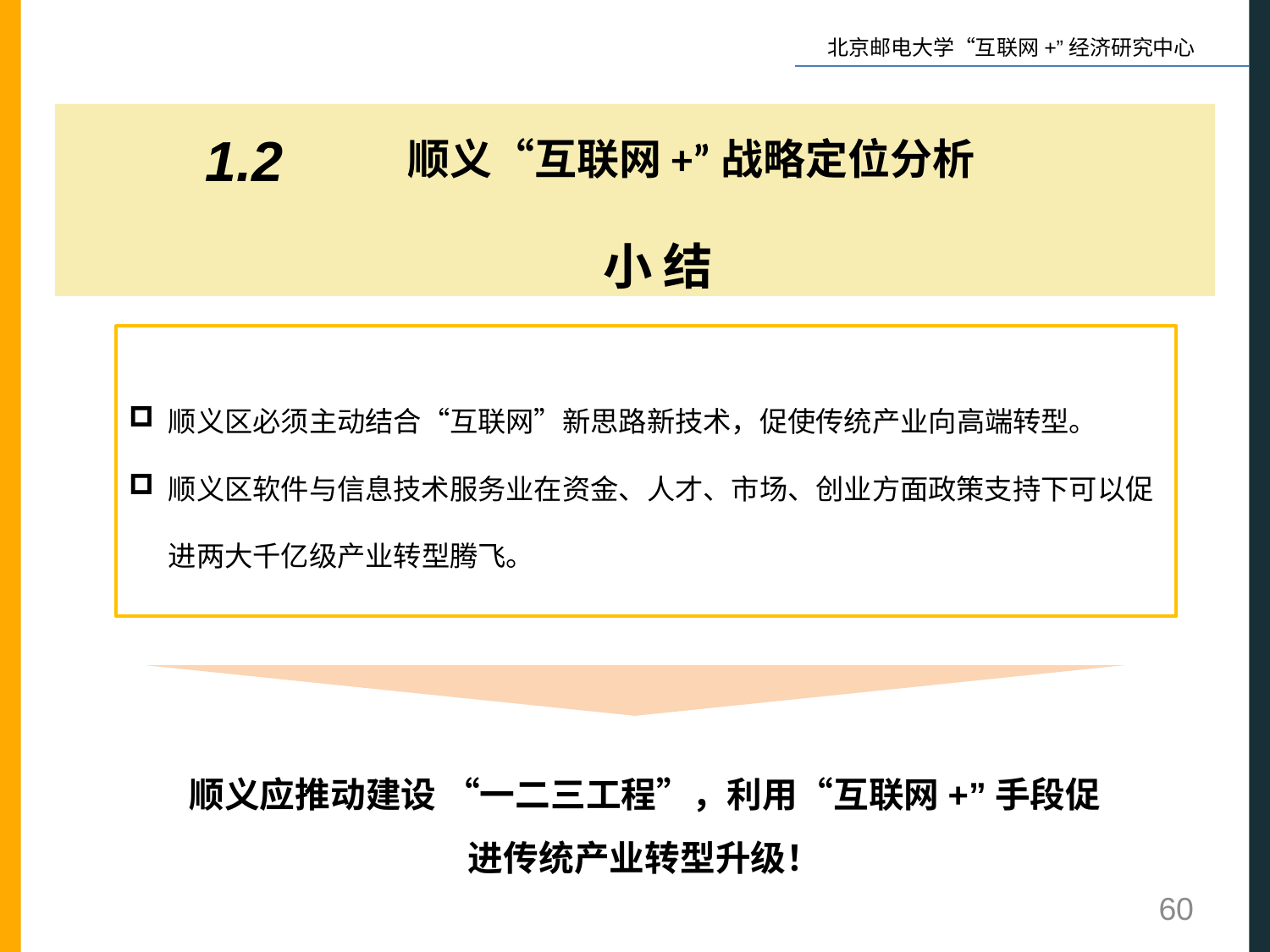

小 结
顺义“互联网+”战略定位分析
1.2
顺义区必须主动结合“互联网”新思路新技术，促使传统产业向高端转型。
顺义区软件与信息技术服务业在资金、人才、市场、创业方面政策支持下可以促进两大千亿级产业转型腾飞。

顺义应推动建设 “一二三工程”，利用“互联网+”手段促进传统产业转型升级！
60